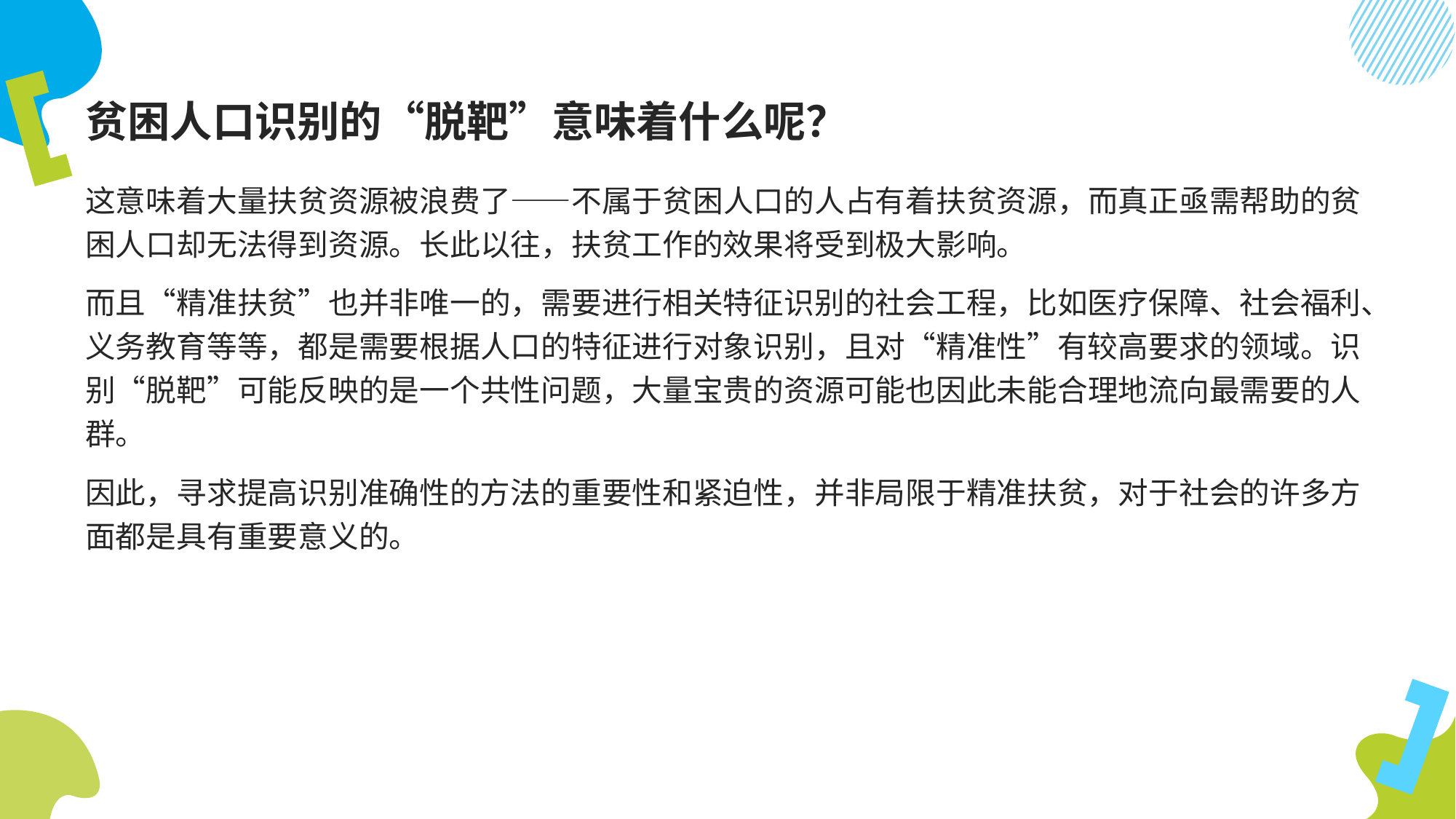

# 贫困人口识别的“脱靶”意味着什么呢？
这意味着大量扶贫资源被浪费了——不属于贫困人口的人占有着扶贫资源，而真正亟需帮助的贫困人口却无法得到资源。长此以往，扶贫工作的效果将受到极大影响。
而且“精准扶贫”也并非唯一的，需要进行相关特征识别的社会工程，比如医疗保障、社会福利、义务教育等等，都是需要根据人口的特征进行对象识别，且对“精准性”有较高要求的领域。识别“脱靶”可能反映的是一个共性问题，大量宝贵的资源可能也因此未能合理地流向最需要的人群。
因此，寻求提高识别准确性的方法的重要性和紧迫性，并非局限于精准扶贫，对于社会的许多方面都是具有重要意义的。